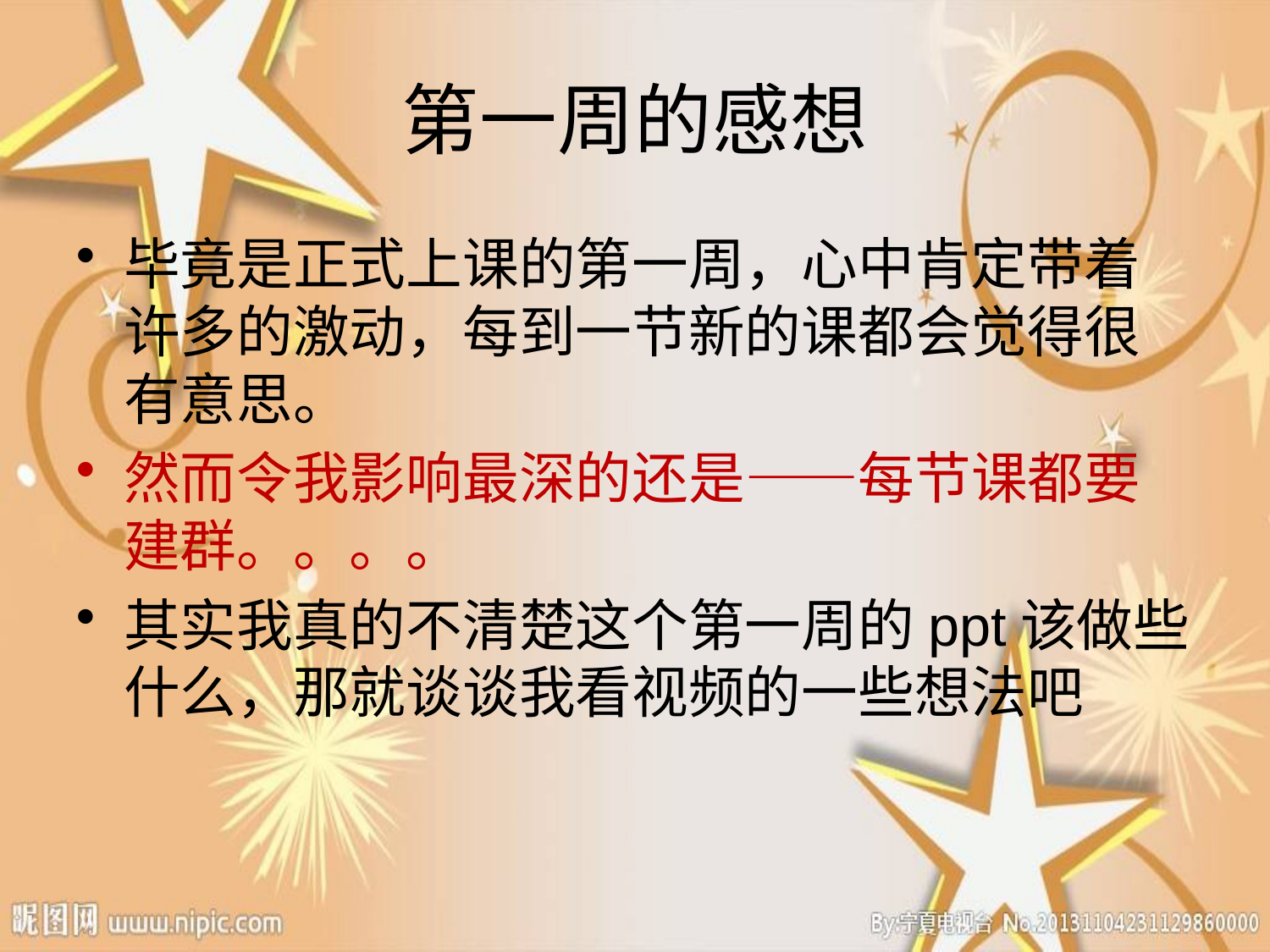

# 第一周的感想
毕竟是正式上课的第一周，心中肯定带着许多的激动，每到一节新的课都会觉得很有意思。
然而令我影响最深的还是——每节课都要建群。。。。
其实我真的不清楚这个第一周的ppt该做些什么，那就谈谈我看视频的一些想法吧